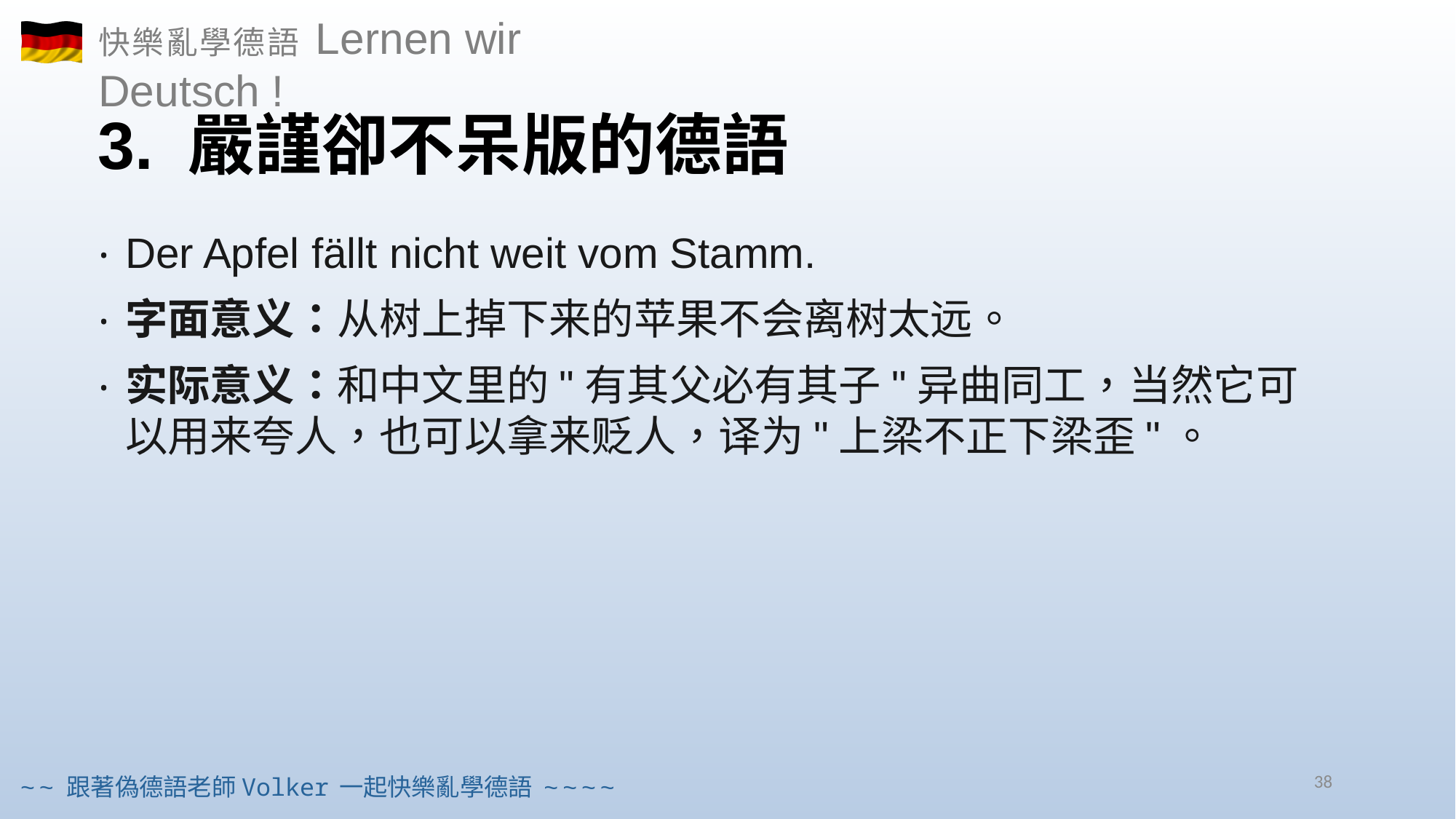

# 3. 嚴謹卻不呆版的德語
Der Apfel fällt nicht weit vom Stamm.
字面意义：从树上掉下来的苹果不会离树太远。
实际意义：和中文里的"有其父必有其子"异曲同工，当然它可以用来夸人，也可以拿来贬人，译为"上梁不正下梁歪"。

38